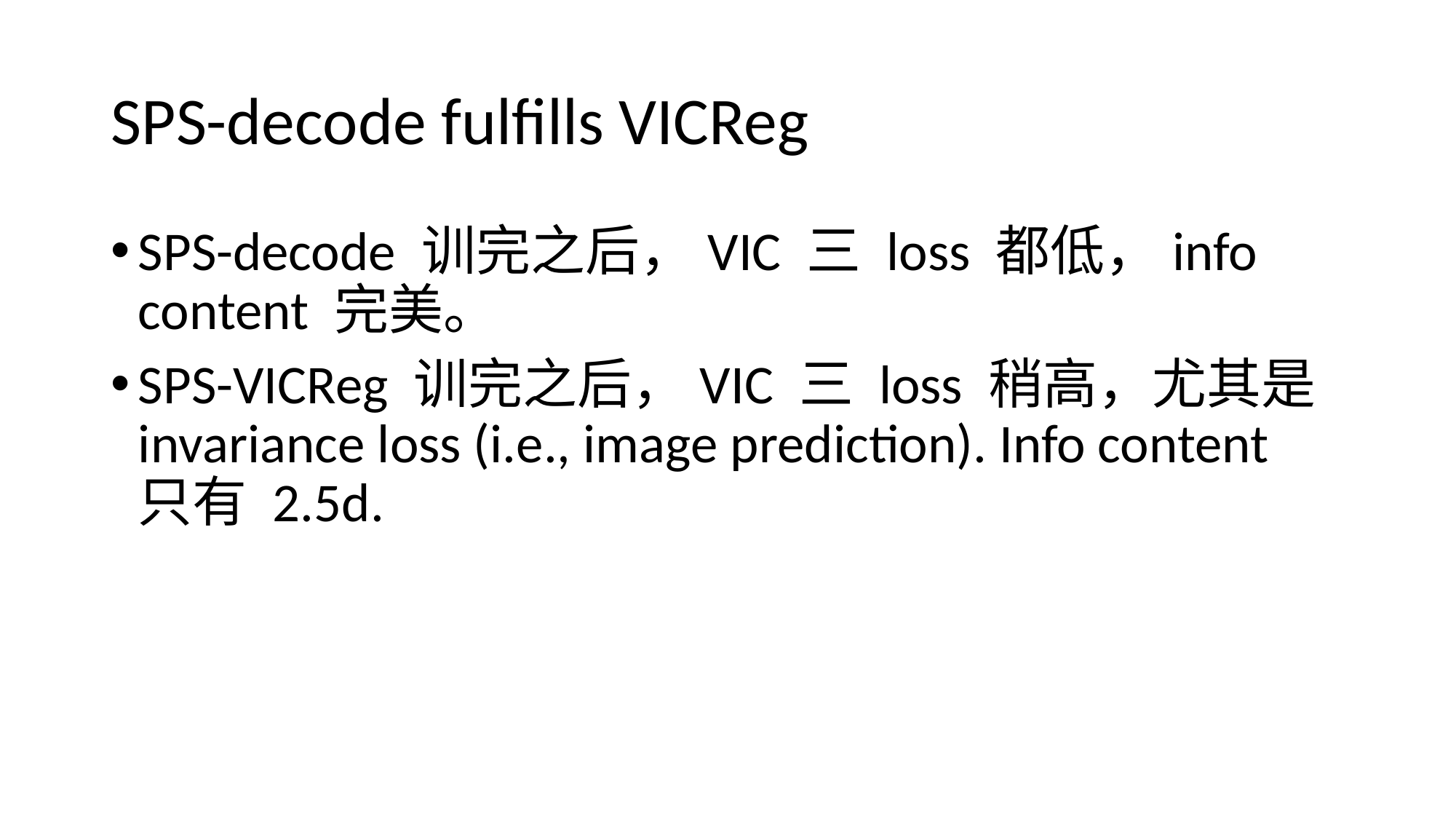

# SPS-decode fulfills VICReg
SPS-decode 训完之后，VIC 三 loss 都低，info content 完美。
SPS-VICReg 训完之后，VIC 三 loss 稍高，尤其是 invariance loss (i.e., image prediction). Info content 只有 2.5d.